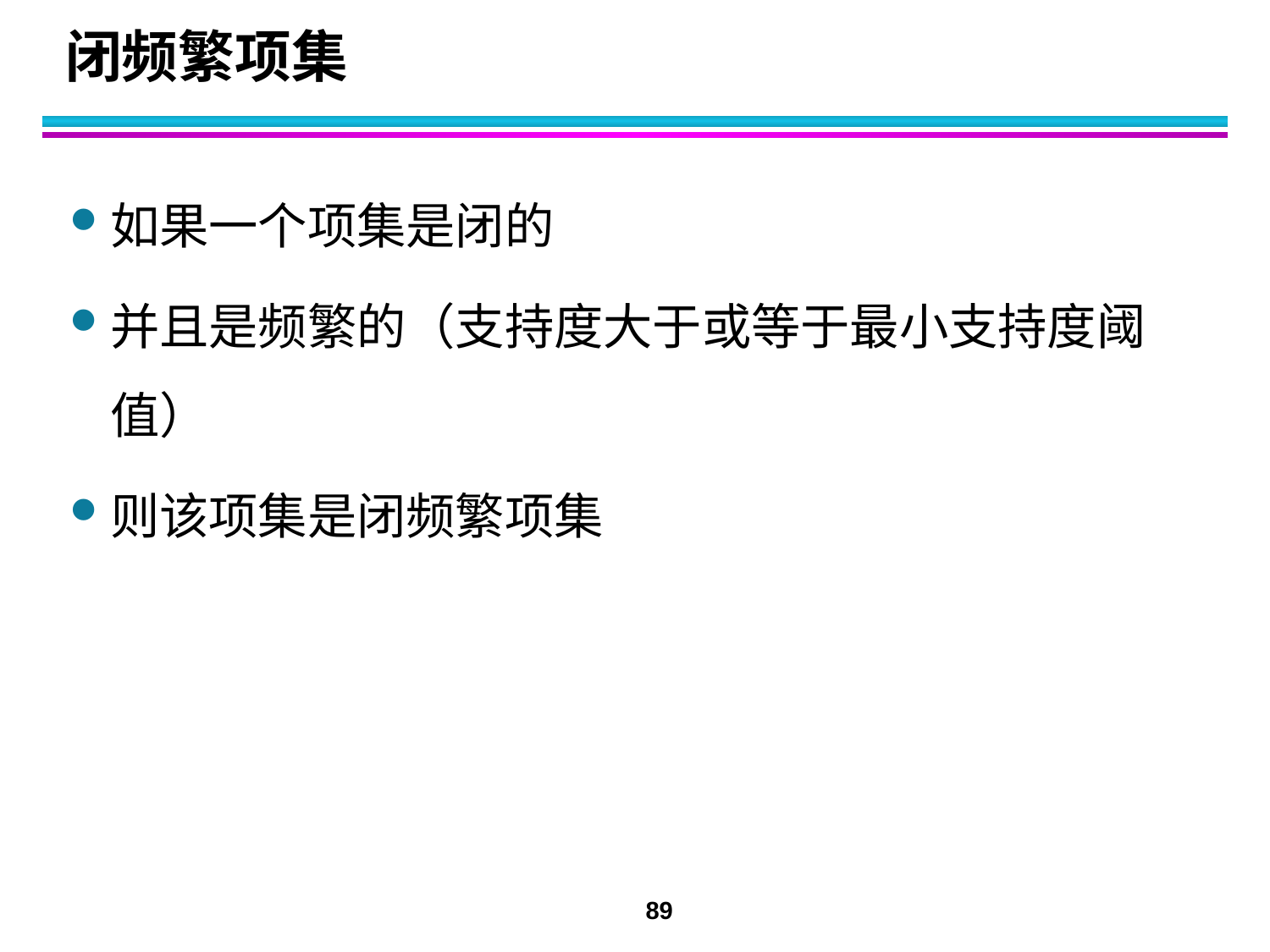

# 闭频繁项集
如果一个项集是闭的
并且是频繁的（支持度大于或等于最小支持度阈值）
则该项集是闭频繁项集